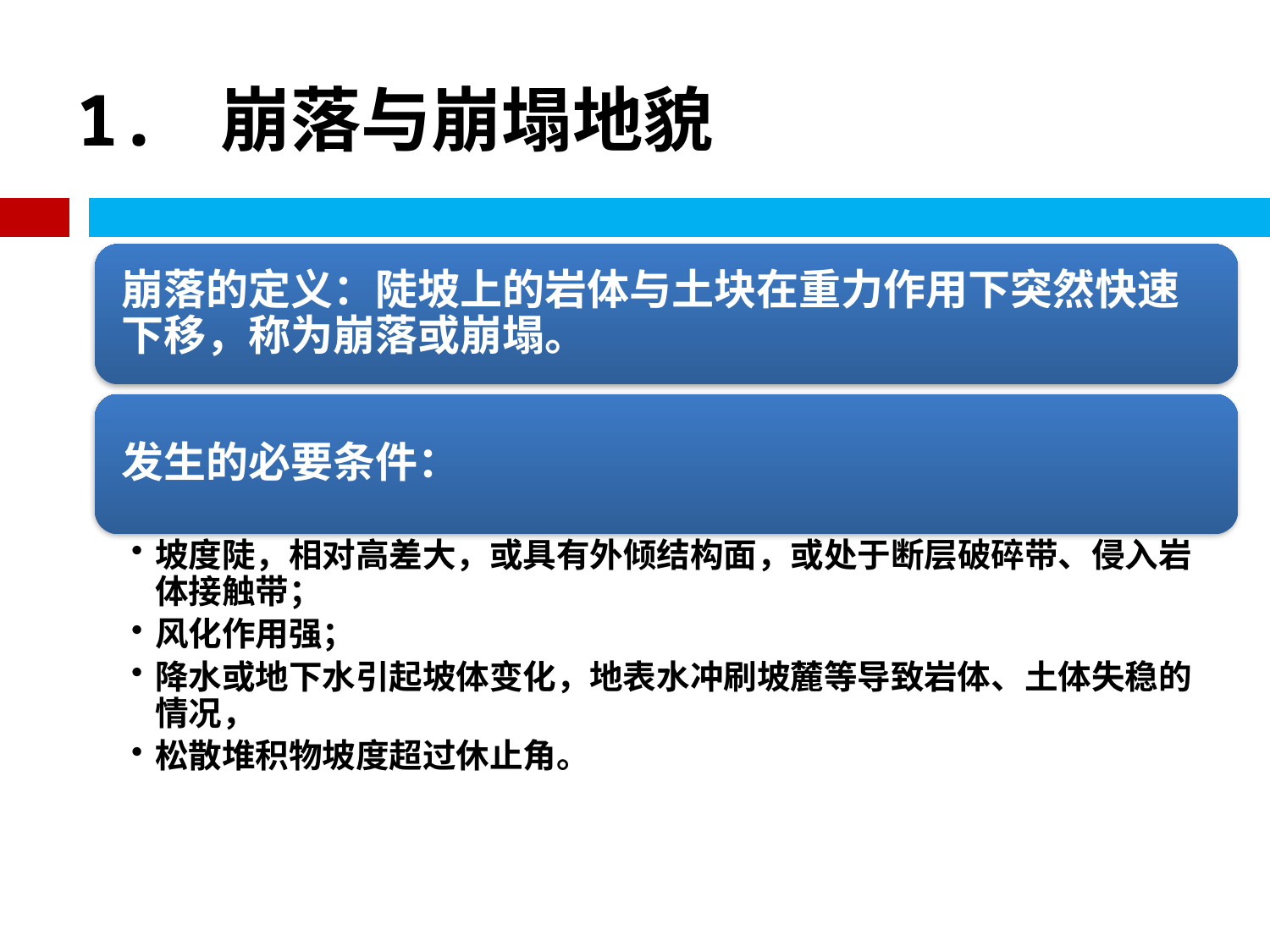

# 1. 崩落与崩塌地貌
崩落的定义：陡坡上的岩体与土块在重力作用下突然快速下移，称为崩落或崩塌。
发生的必要条件：
坡度陡，相对高差大，或具有外倾结构面，或处于断层破碎带、侵入岩体接触带；
风化作用强；
降水或地下水引起坡体变化，地表水冲刷坡麓等导致岩体、土体失稳的情况，
松散堆积物坡度超过休止角。